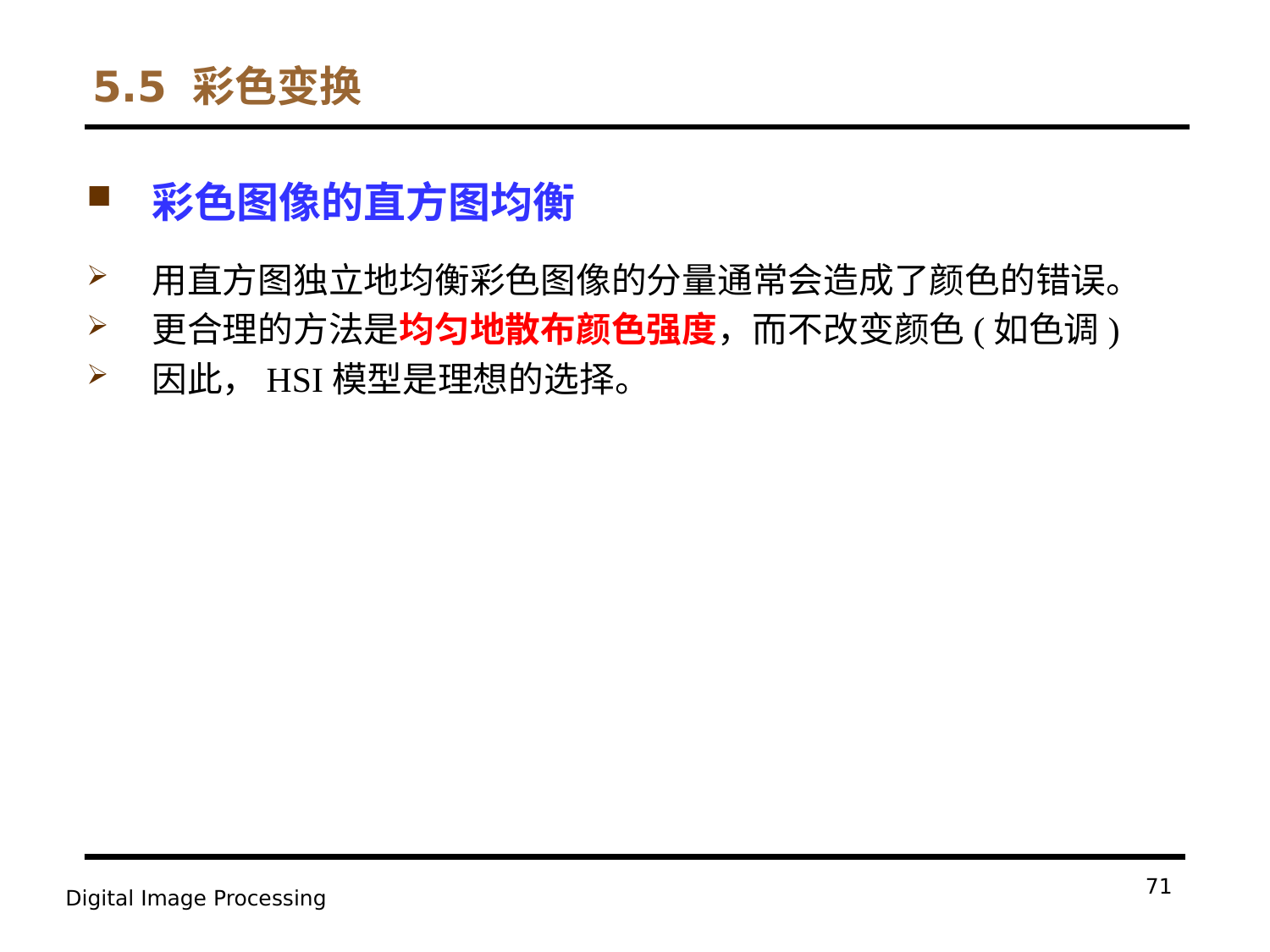

# 5.5 彩色变换
彩色图像的直方图均衡

用直方图独立地均衡彩色图像的分量通常会造成了颜色的错误。
更合理的方法是均匀地散布颜色强度，而不改变颜色(如色调)
因此，HSI模型是理想的选择。
71
Digital Image Processing